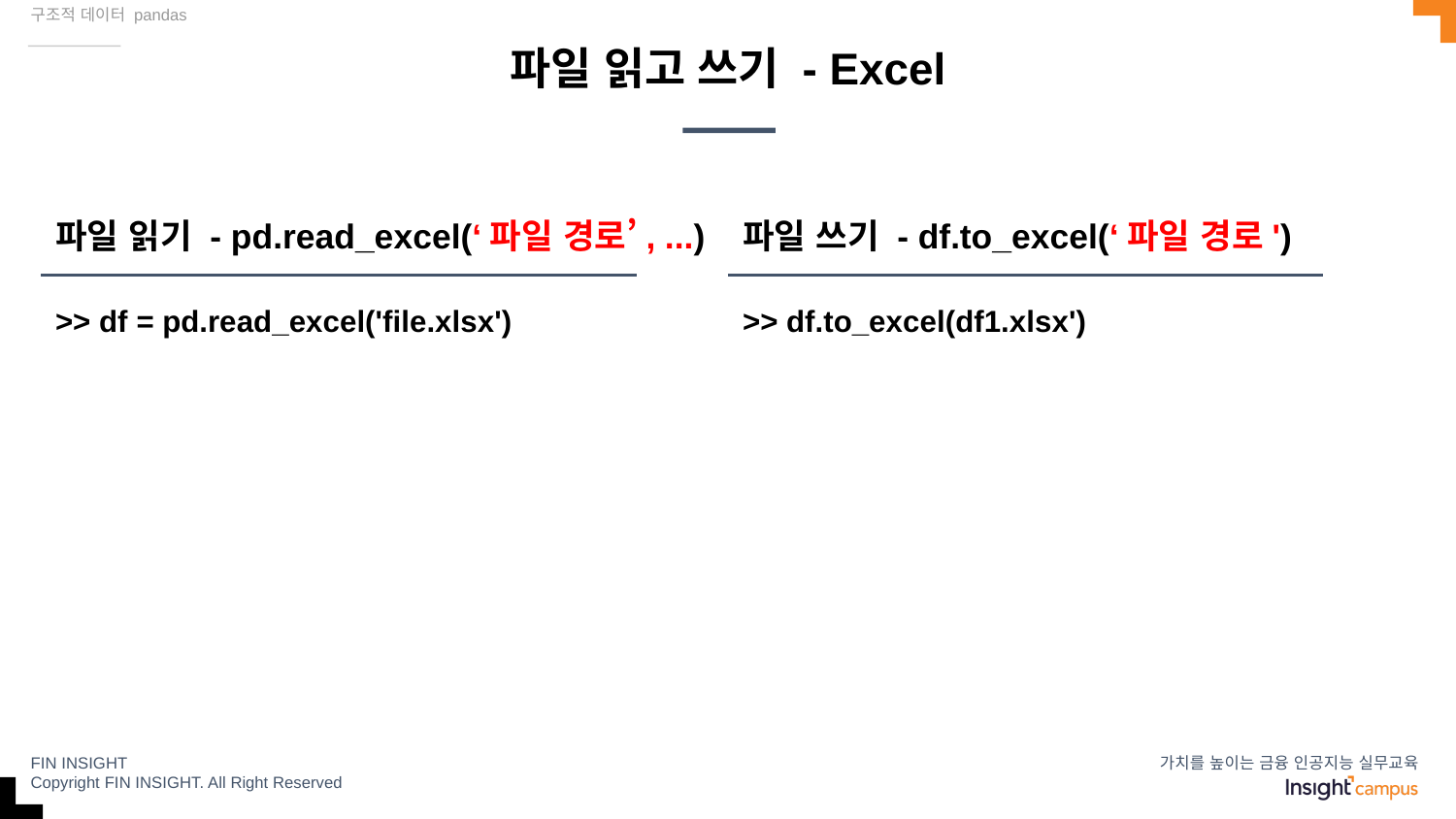

구조적 데이터 pandas
# 파일 읽고 쓰기 - Excel
파일 읽기 - pd.read_excel(‘파일 경로’, ...)
파일 쓰기 - df.to_excel(‘파일 경로')

>> df = pd.read_excel('file.xlsx')

>> df.to_excel(df1.xlsx')